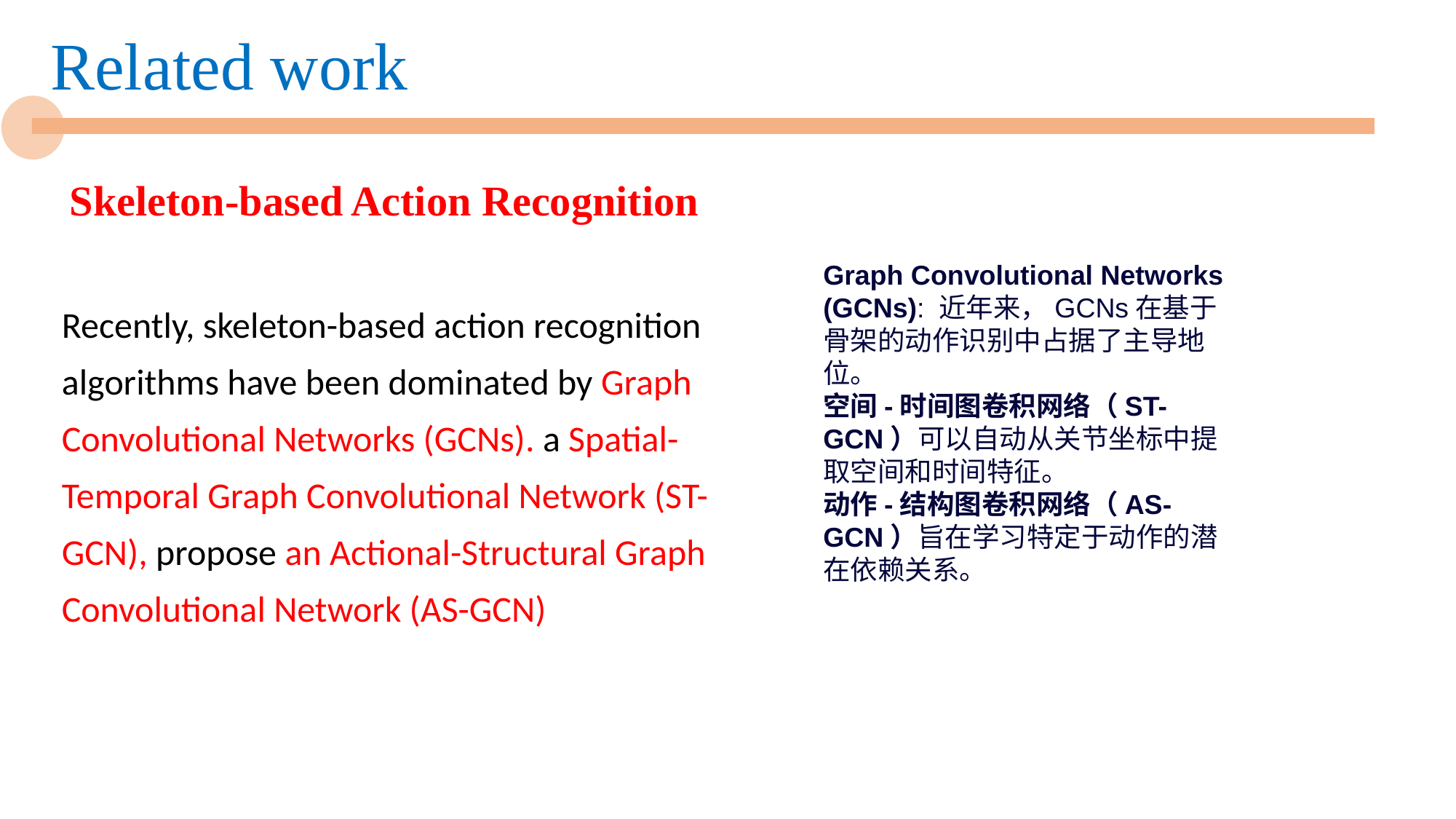

Related work

# Skeleton-based Action Recognition

Graph Convolutional Networks (GCNs): 近年来，GCNs在基于骨架的动作识别中占据了主导地位。
空间-时间图卷积网络（ST-GCN）可以自动从关节坐标中提取空间和时间特征。
动作-结构图卷积网络（AS-GCN）旨在学习特定于动作的潜在依赖关系。
Recently, skeleton-based action recognition algorithms have been dominated by Graph Convolutional Networks (GCNs). a Spatial-Temporal Graph Convolutional Network (ST-GCN), propose an Actional-Structural Graph Convolutional Network (AS-GCN)

25